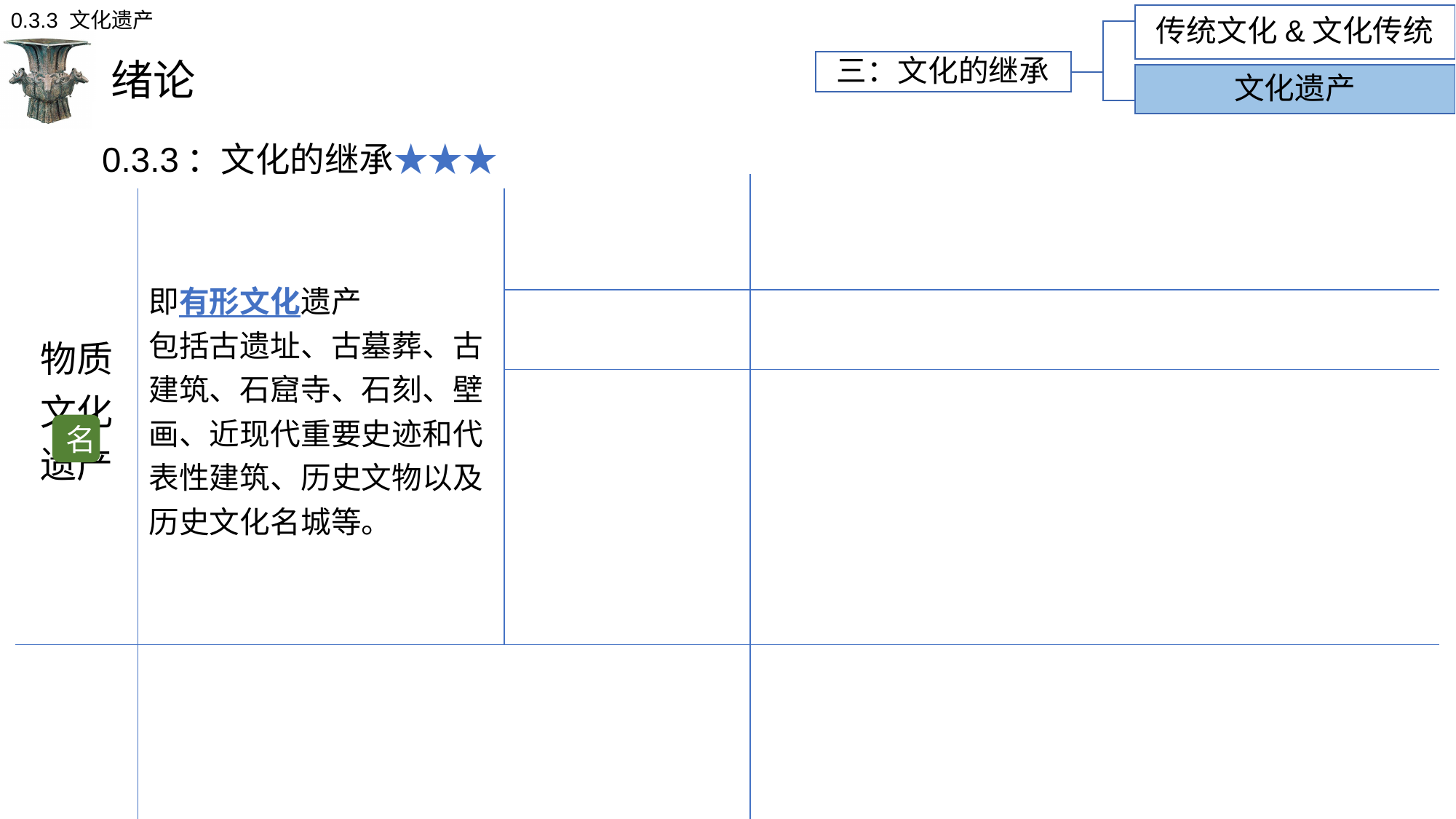

0.3.3 文化遗产
传统文化&文化传统

# 绪论
三：文化的继承
文化遗产

0.3.3：文化的继承★★★
| 物质 文化遗产 | 即有形文化遗产 包括古遗址、古墓葬、古建筑、石窟寺、石刻、壁画、近现代重要史迹和代表性建筑、历史文物以及历史文化名城等。 |  |  |
| --- | --- | --- | --- |
|  |  |  |  |
|  |  |  |  |
|  |  |  |  |
名
103